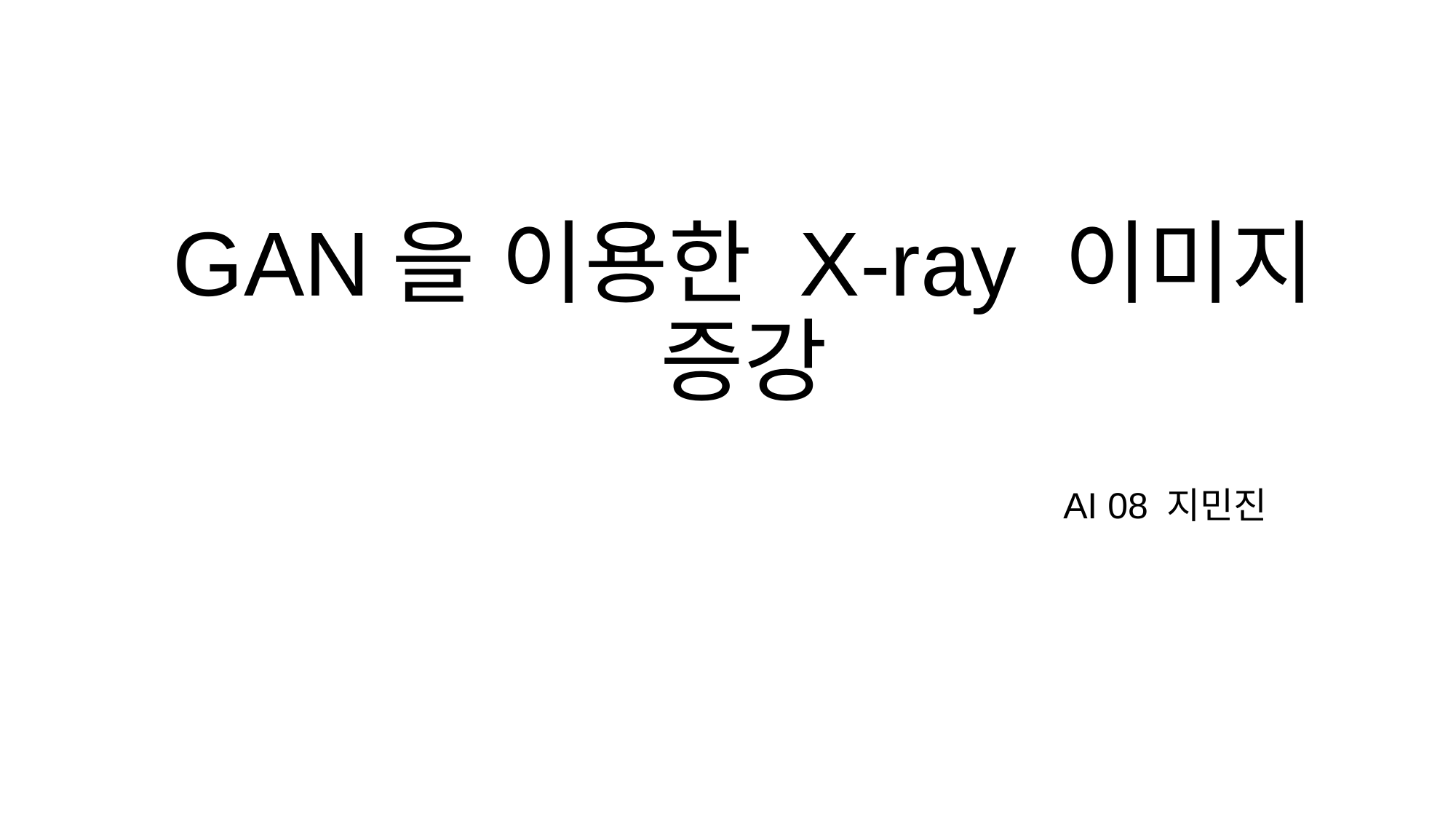

# GAN을 이용한 X-ray 이미지 증강
AI 08 지민진